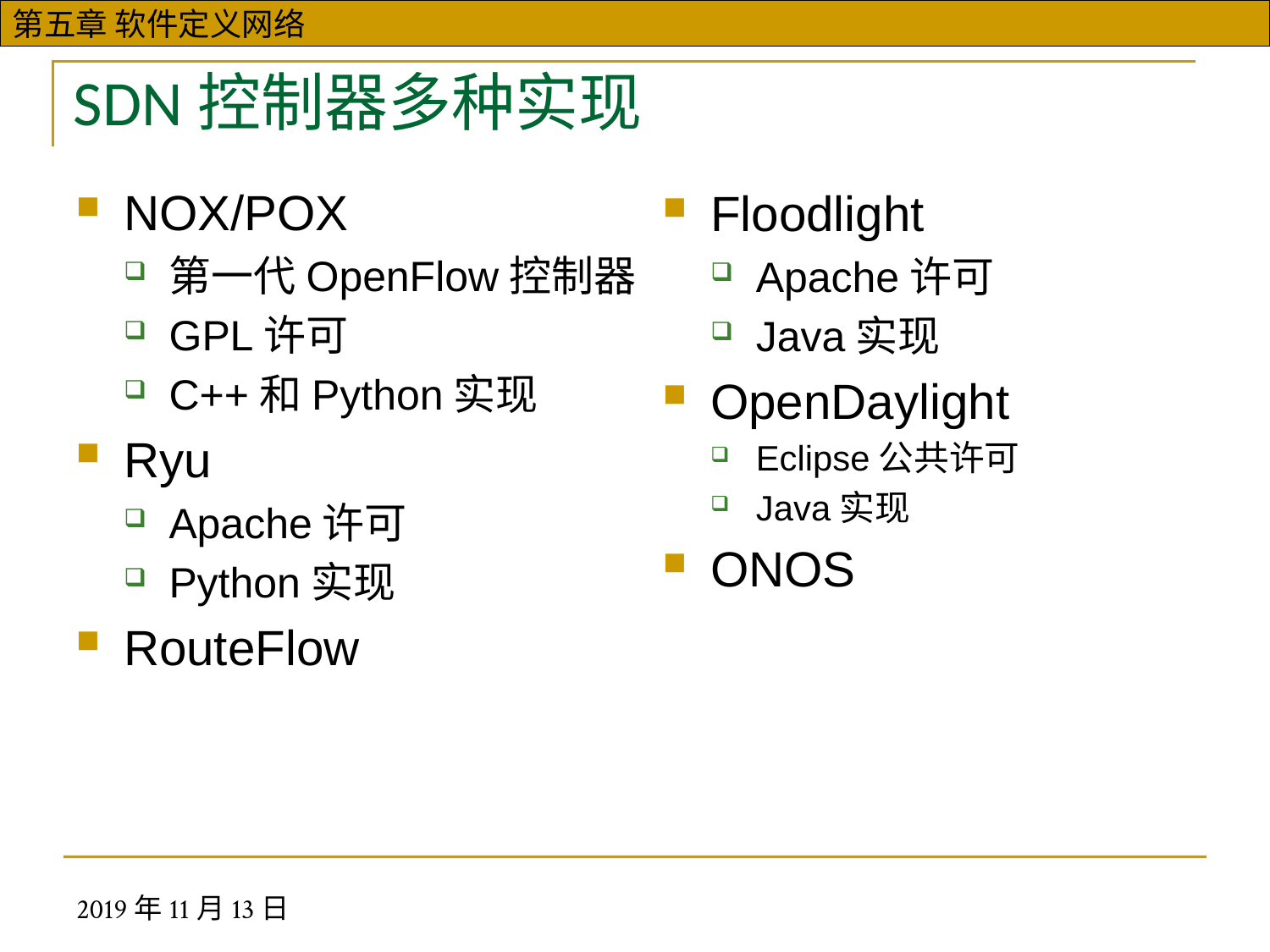

SDN控制器多种实现
NOX/POX
第一代OpenFlow控制器
GPL许可
C++和Python实现
Ryu
Apache许可
Python实现
RouteFlow
Floodlight
Apache许可
Java实现
OpenDaylight
Eclipse公共许可
Java实现
ONOS
2019年11月13日